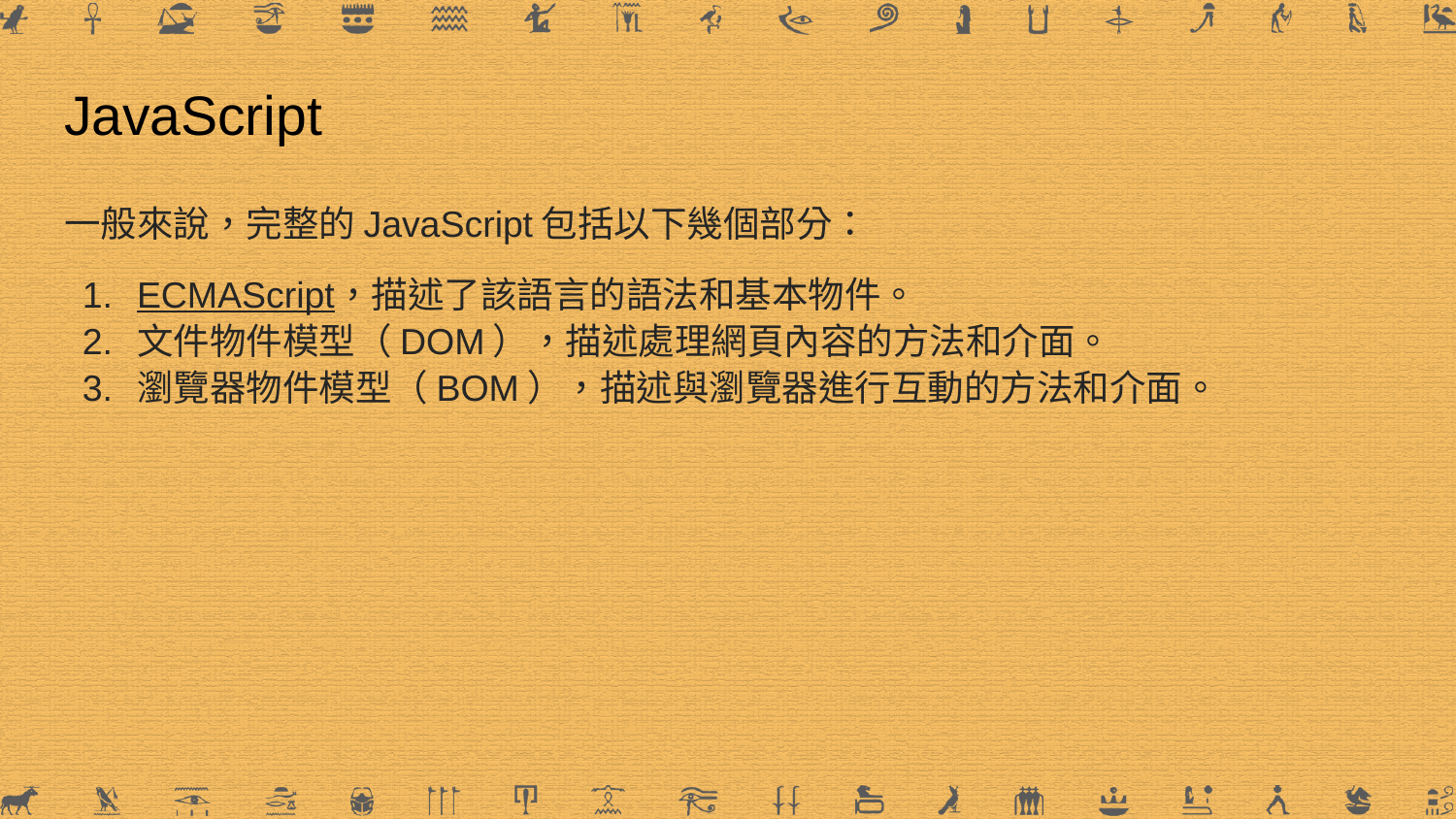

# JavaScript
一般來說，完整的JavaScript包括以下幾個部分：
ECMAScript，描述了該語言的語法和基本物件。
文件物件模型（DOM），描述處理網頁內容的方法和介面。
瀏覽器物件模型（BOM），描述與瀏覽器進行互動的方法和介面。